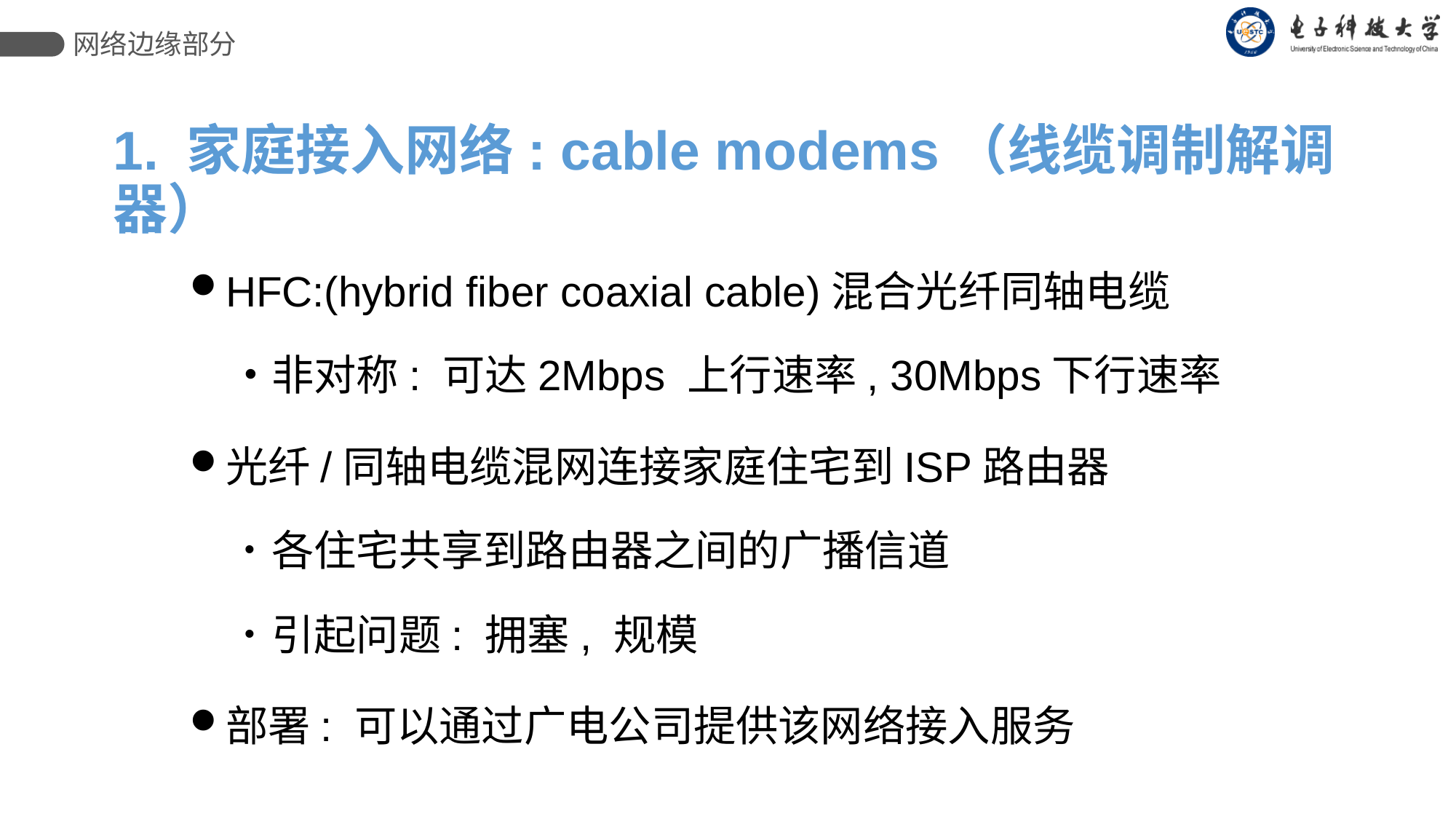

网络边缘部分

1. 家庭接入网络: cable modems（线缆调制解调器）
HFC:(hybrid fiber coaxial cable)混合光纤同轴电缆
非对称: 可达2Mbps 上行速率, 30Mbps下行速率
光纤/同轴电缆混网连接家庭住宅到ISP路由器
各住宅共享到路由器之间的广播信道
引起问题: 拥塞, 规模
部署: 可以通过广电公司提供该网络接入服务